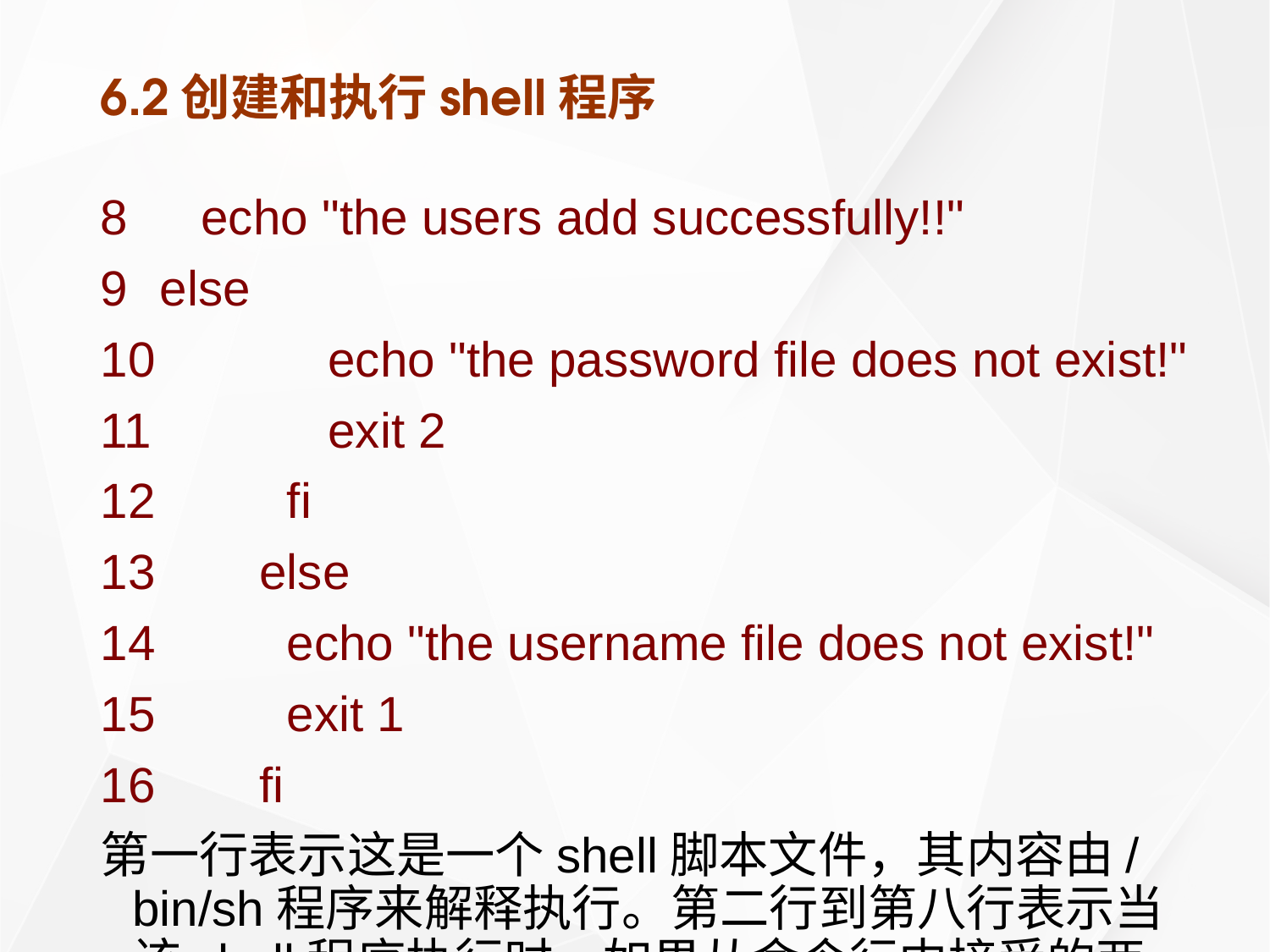

# 6.2创建和执行shell程序
8	     echo "the users add successfully!!"
9	  else
10	     echo "the password file does not exist!"
11	     exit 2
12	  fi
13	else
14	  echo "the username file does not exist!"
15	  exit 1
16	fi
第一行表示这是一个shell脚本文件，其内容由/bin/sh程序来解释执行。第二行到第八行表示当该shell程序执行时，如果从命令行中接受的两个文件存在，就执行添加用户的步骤，并给出“the users add successfully!!”提示。否则给出文件不存在的提示。